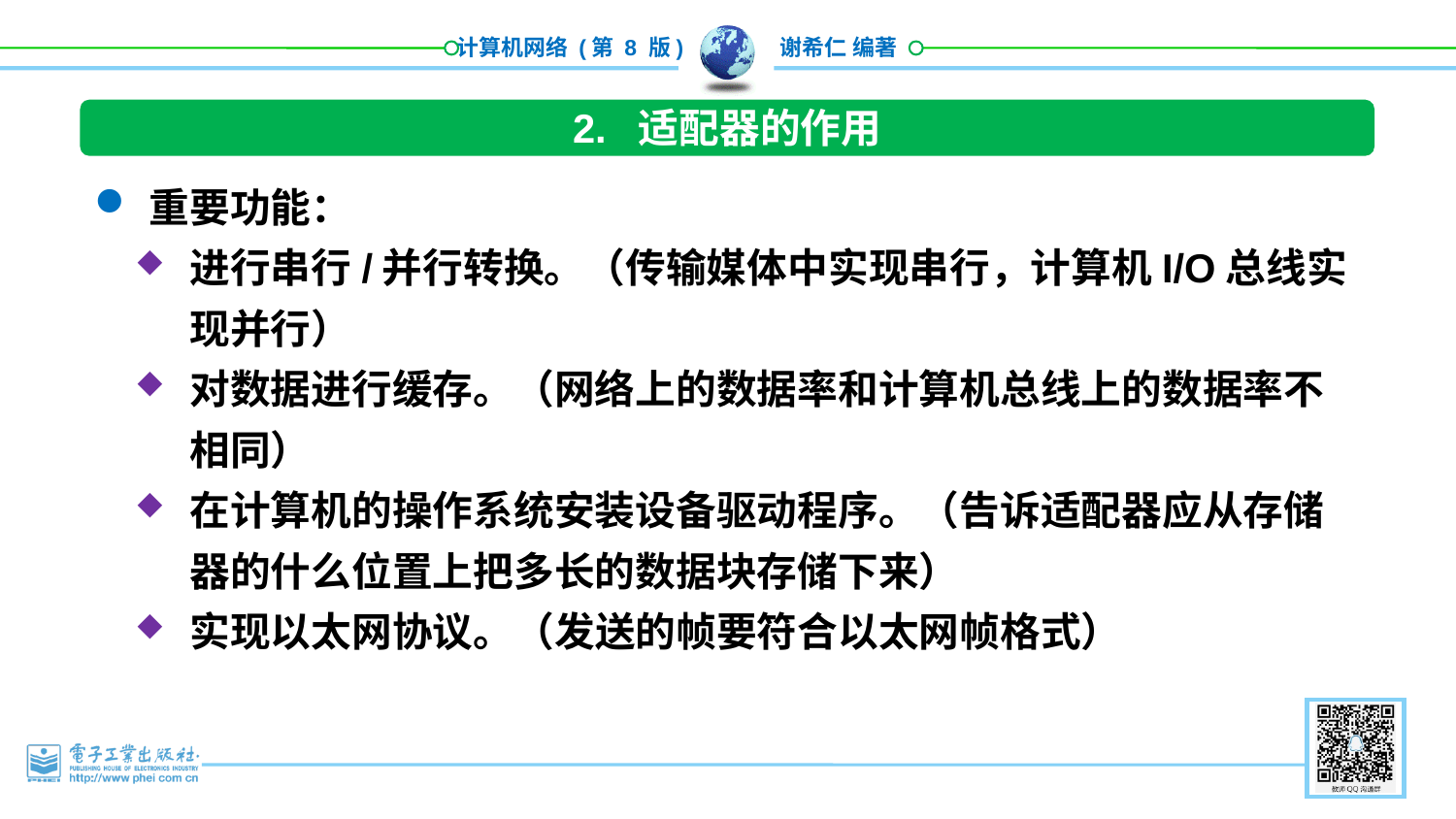

2.  适配器的作用

重要功能：
进行串行/并行转换。（传输媒体中实现串行，计算机I/O总线实现并行）
对数据进行缓存。（网络上的数据率和计算机总线上的数据率不相同）
在计算机的操作系统安装设备驱动程序。（告诉适配器应从存储器的什么位置上把多长的数据块存储下来）
实现以太网协议。（发送的帧要符合以太网帧格式）